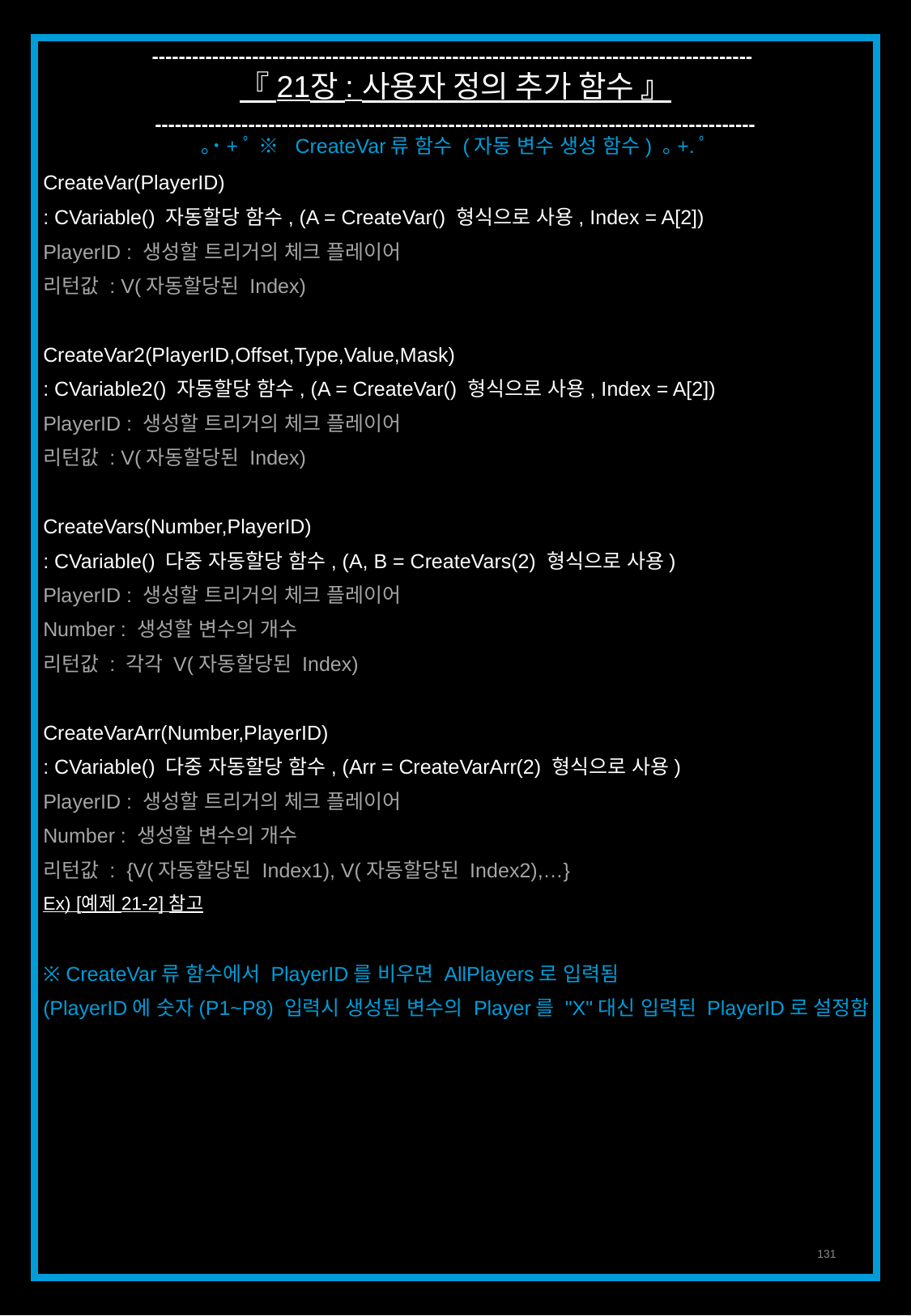

------------------------------------------------------------------------------------------
『 21장 : 사용자 정의 추가 함수 』
------------------------------------------------------------------------------------------

｡˙+ﾟ ※  CreateVar류 함수 (자동 변수 생성 함수) ｡+.ﾟ
CreateVar(PlayerID)
: CVariable() 자동할당 함수, (A = CreateVar() 형식으로 사용, Index = A[2])
PlayerID : 생성할 트리거의 체크 플레이어
리턴값 : V(자동할당된 Index)

CreateVar2(PlayerID,Offset,Type,Value,Mask)
: CVariable2() 자동할당 함수, (A = CreateVar() 형식으로 사용, Index = A[2])
PlayerID : 생성할 트리거의 체크 플레이어
리턴값 : V(자동할당된 Index)

CreateVars(Number,PlayerID)
: CVariable() 다중 자동할당 함수, (A, B = CreateVars(2) 형식으로 사용)
PlayerID : 생성할 트리거의 체크 플레이어
Number : 생성할 변수의 개수
리턴값 : 각각 V(자동할당된 Index)

CreateVarArr(Number,PlayerID)
: CVariable() 다중 자동할당 함수, (Arr = CreateVarArr(2) 형식으로 사용)
PlayerID : 생성할 트리거의 체크 플레이어
Number : 생성할 변수의 개수
리턴값 :  {V(자동할당된 Index1), V(자동할당된 Index2),…}
Ex) [예제 21-2] 참고

※ CreateVar류 함수에서 PlayerID를 비우면 AllPlayers로 입력됨
(PlayerID에 숫자(P1~P8) 입력시 생성된 변수의 Player를 "X"대신 입력된 PlayerID로 설정함)
131